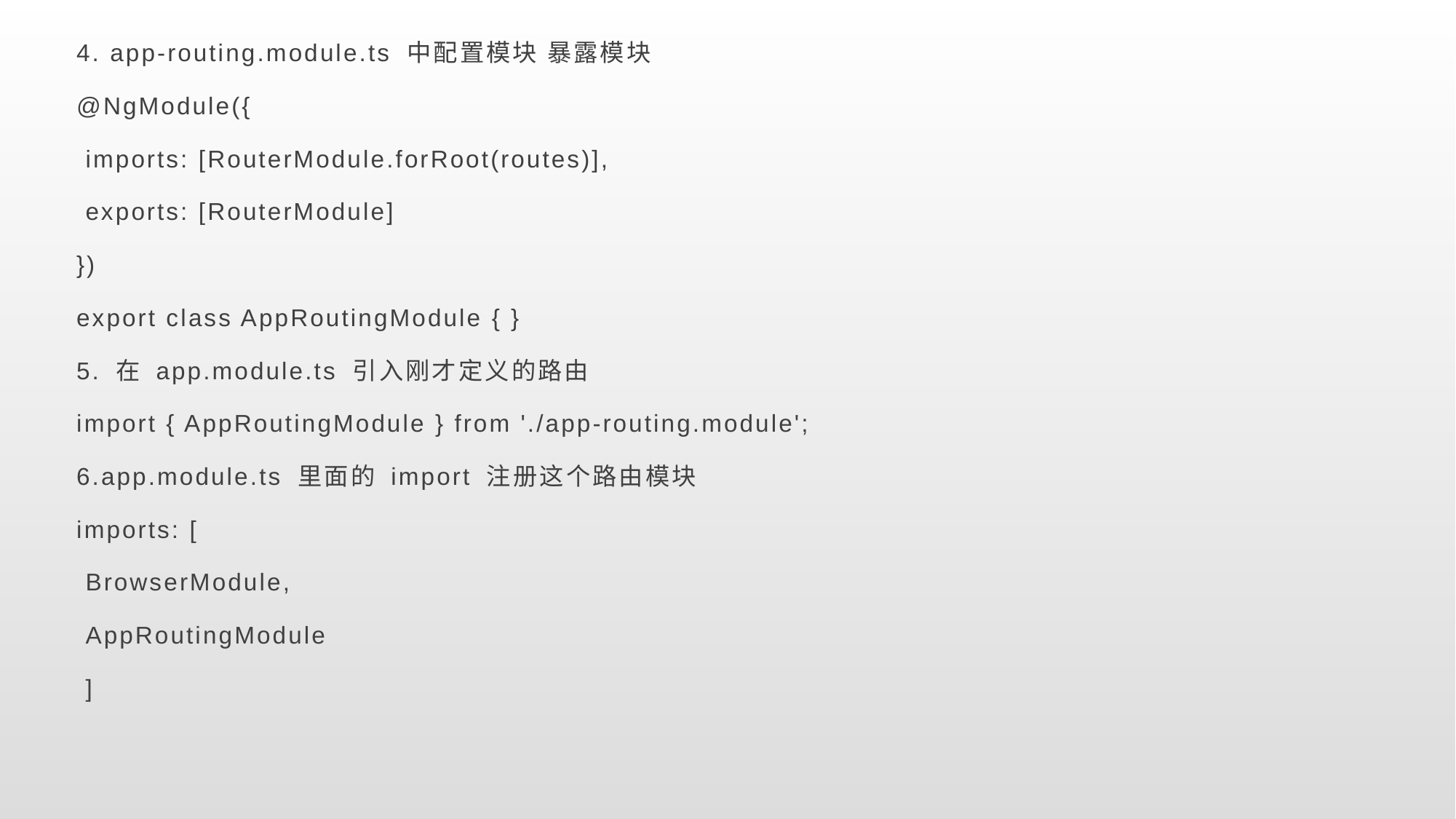

4. app-routing.module.ts 中配置模块 暴露模块
@NgModule({
 imports: [RouterModule.forRoot(routes)],
 exports: [RouterModule]
})
export class AppRoutingModule { }
5. 在 app.module.ts 引入刚才定义的路由
import { AppRoutingModule } from './app-routing.module';
6.app.module.ts 里面的 import 注册这个路由模块
imports: [
 BrowserModule,
 AppRoutingModule
 ]